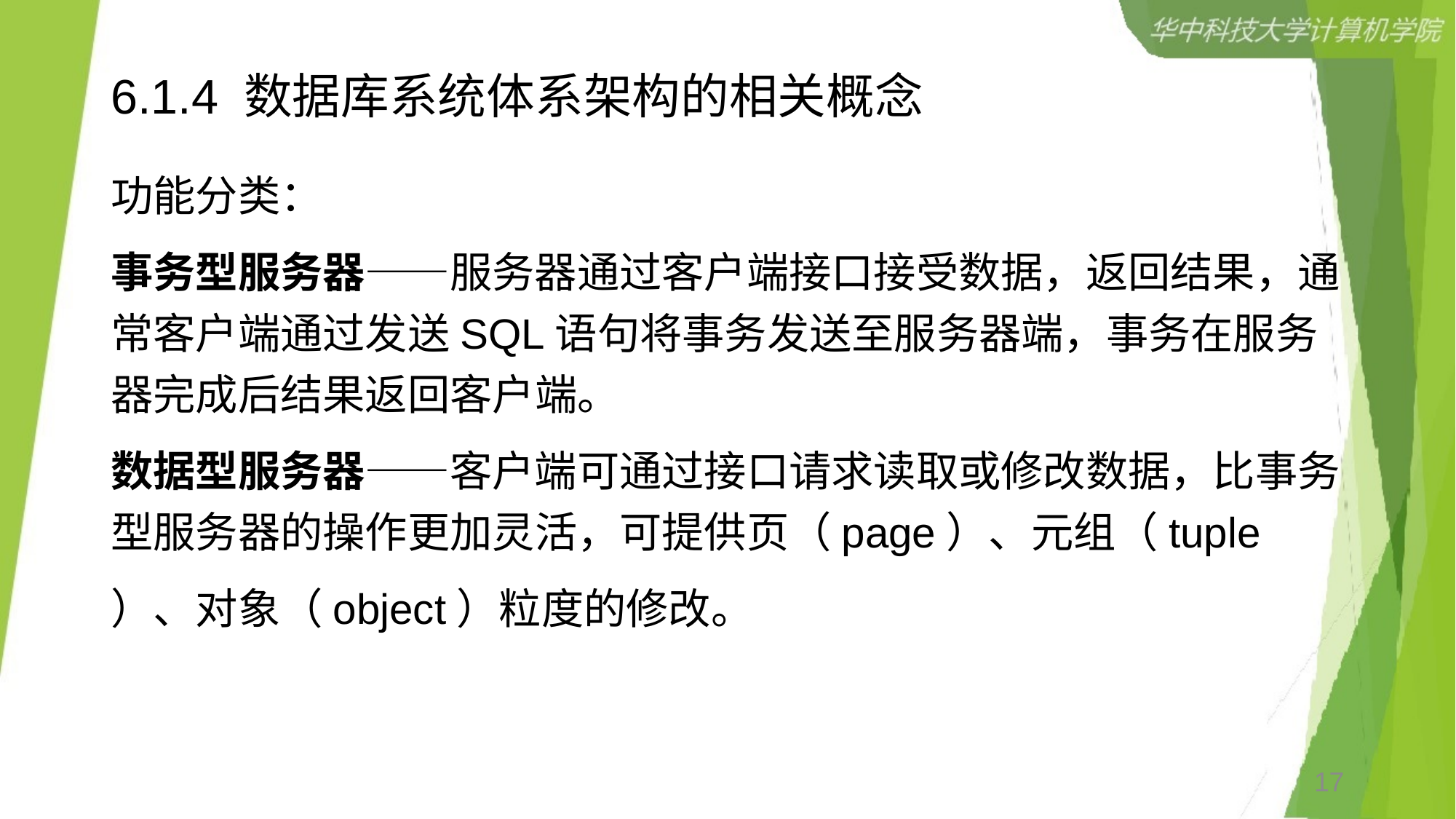

# 6.1.4 数据库系统体系架构的相关概念
功能分类：
事务型服务器——服务器通过客户端接口接受数据，返回结果，通常客户端通过发送SQL语句将事务发送至服务器端，事务在服务器完成后结果返回客户端。
数据型服务器——客户端可通过接口请求读取或修改数据，比事务型服务器的操作更加灵活，可提供页（page）、元组（tuple
）、对象（object）粒度的修改。
17